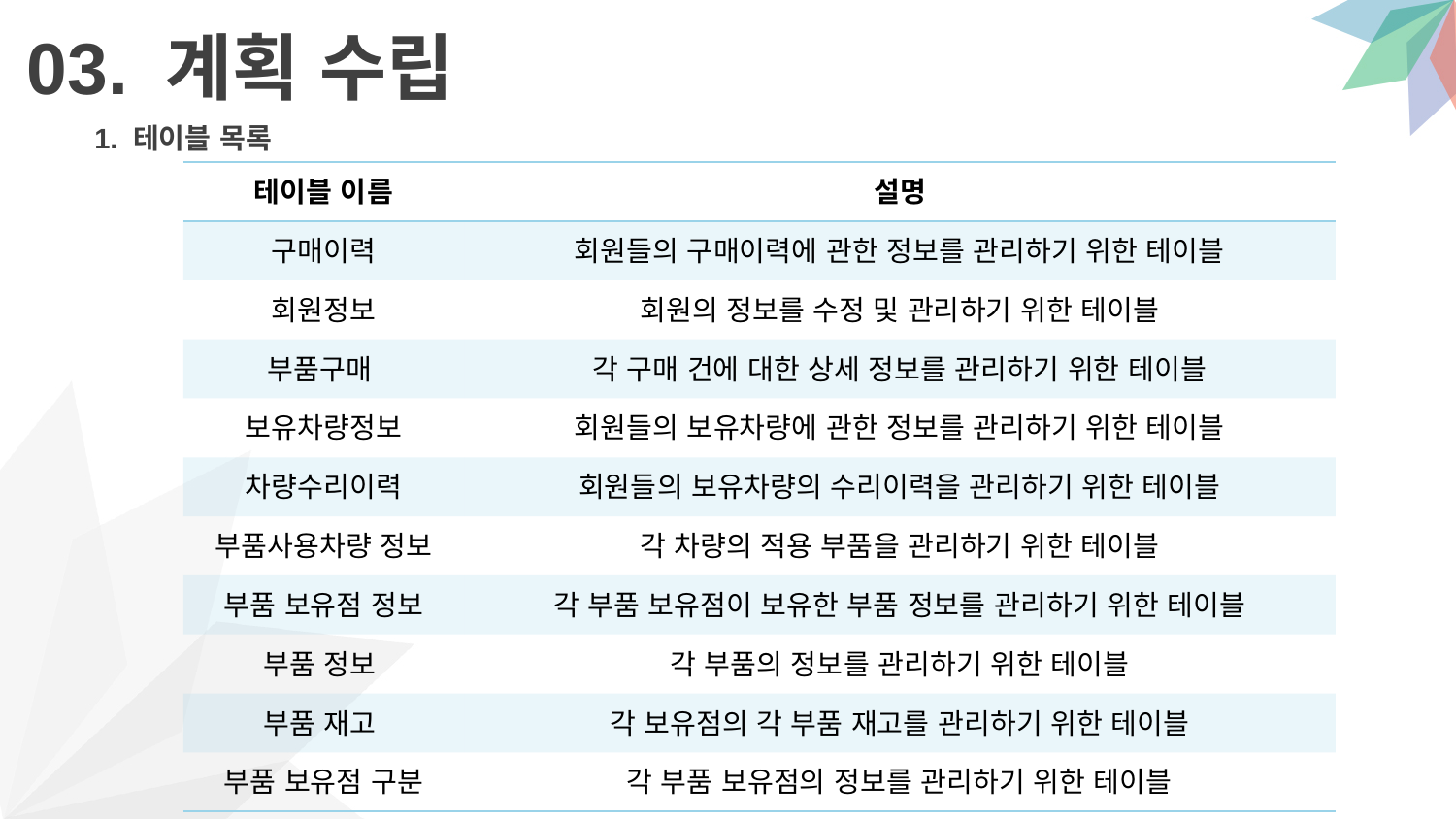

03. 계획 수립
1. 테이블 목록
| 테이블 이름 | 설명 |
| --- | --- |
| 구매이력 | 회원들의 구매이력에 관한 정보를 관리하기 위한 테이블 |
| 회원정보 | 회원의 정보를 수정 및 관리하기 위한 테이블 |
| 부품구매 | 각 구매 건에 대한 상세 정보를 관리하기 위한 테이블 |
| 보유차량정보 | 회원들의 보유차량에 관한 정보를 관리하기 위한 테이블 |
| 차량수리이력 | 회원들의 보유차량의 수리이력을 관리하기 위한 테이블 |
| 부품사용차량 정보 | 각 차량의 적용 부품을 관리하기 위한 테이블 |
| 부품 보유점 정보 | 각 부품 보유점이 보유한 부품 정보를 관리하기 위한 테이블 |
| 부품 정보 | 각 부품의 정보를 관리하기 위한 테이블 |
| 부품 재고 | 각 보유점의 각 부품 재고를 관리하기 위한 테이블 |
| 부품 보유점 구분 | 각 부품 보유점의 정보를 관리하기 위한 테이블 |